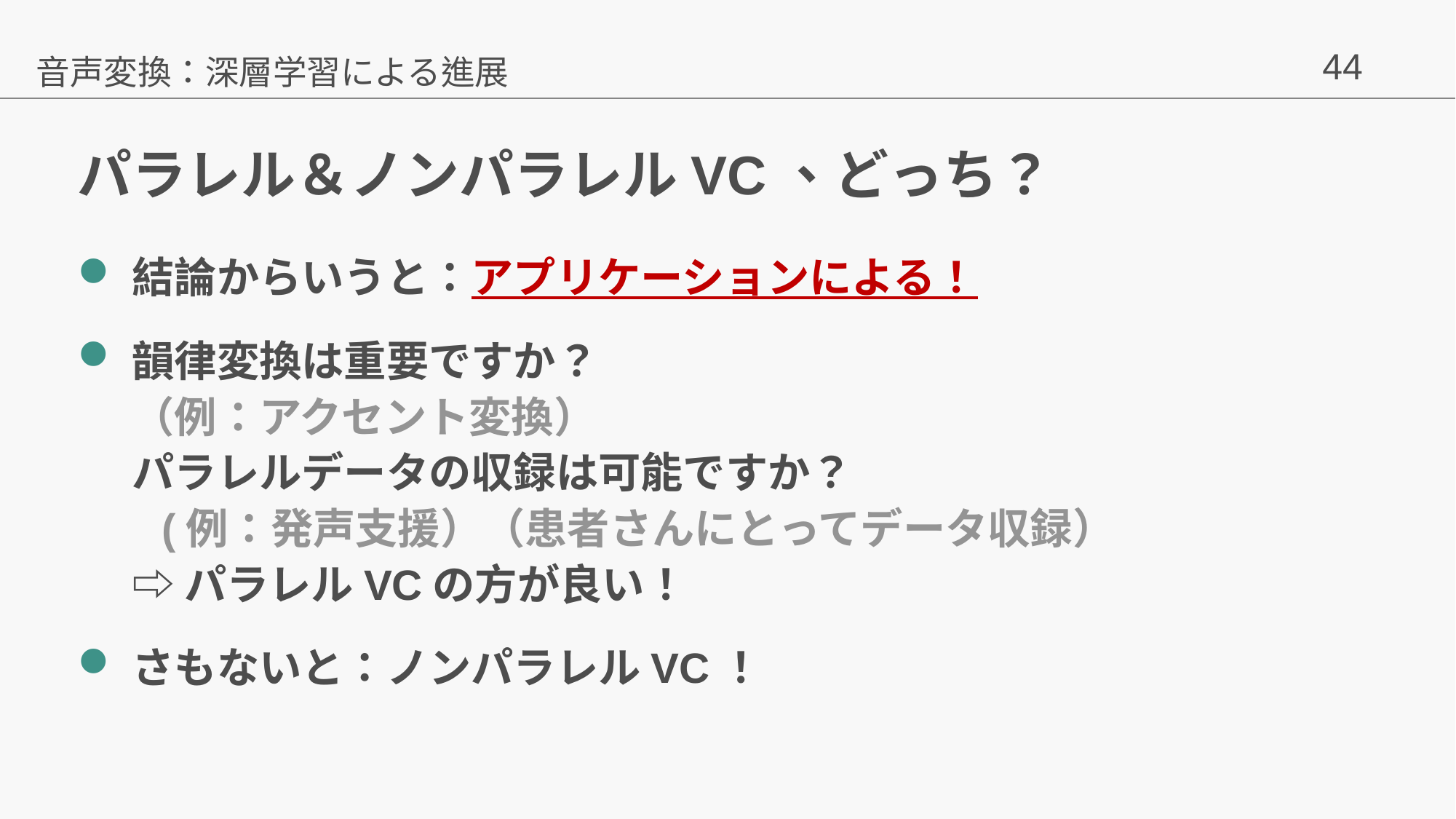

音声変換：深層学習による進展
# パラレル＆ノンパラレルVC、どっち？
結論からいうと：アプリケーションによる！
韻律変換は重要ですか？
（例：アクセント変換）
パラレルデータの収録は可能ですか？
  (例：発声支援）（患者さんにとってデータ収録）
⇨ パラレルVCの方が良い！
さもないと：ノンパラレルVC！